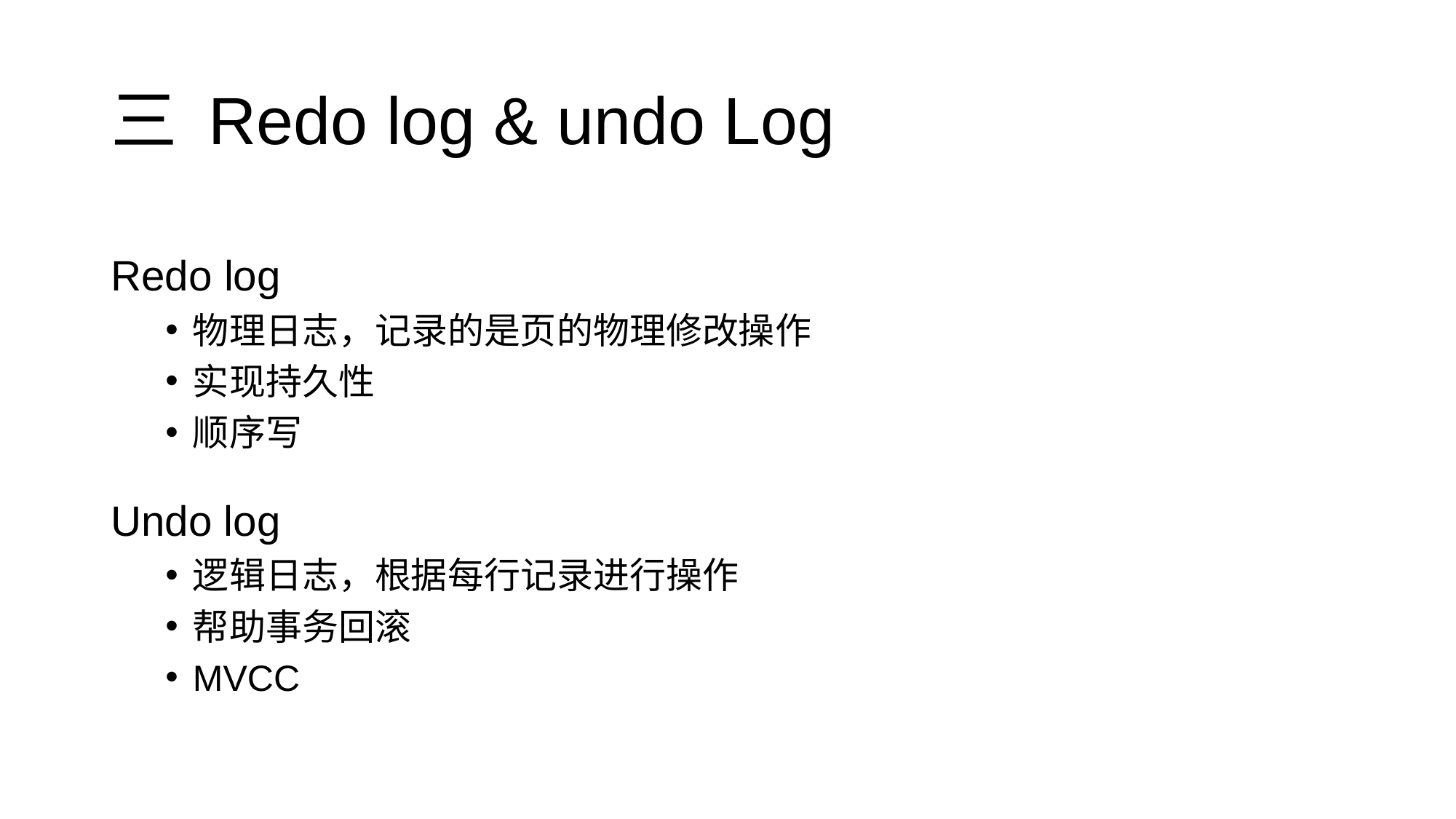

# 三 Redo log & undo Log
Redo log
物理日志，记录的是页的物理修改操作
实现持久性
顺序写
Undo log
逻辑日志，根据每行记录进行操作
帮助事务回滚
MVCC